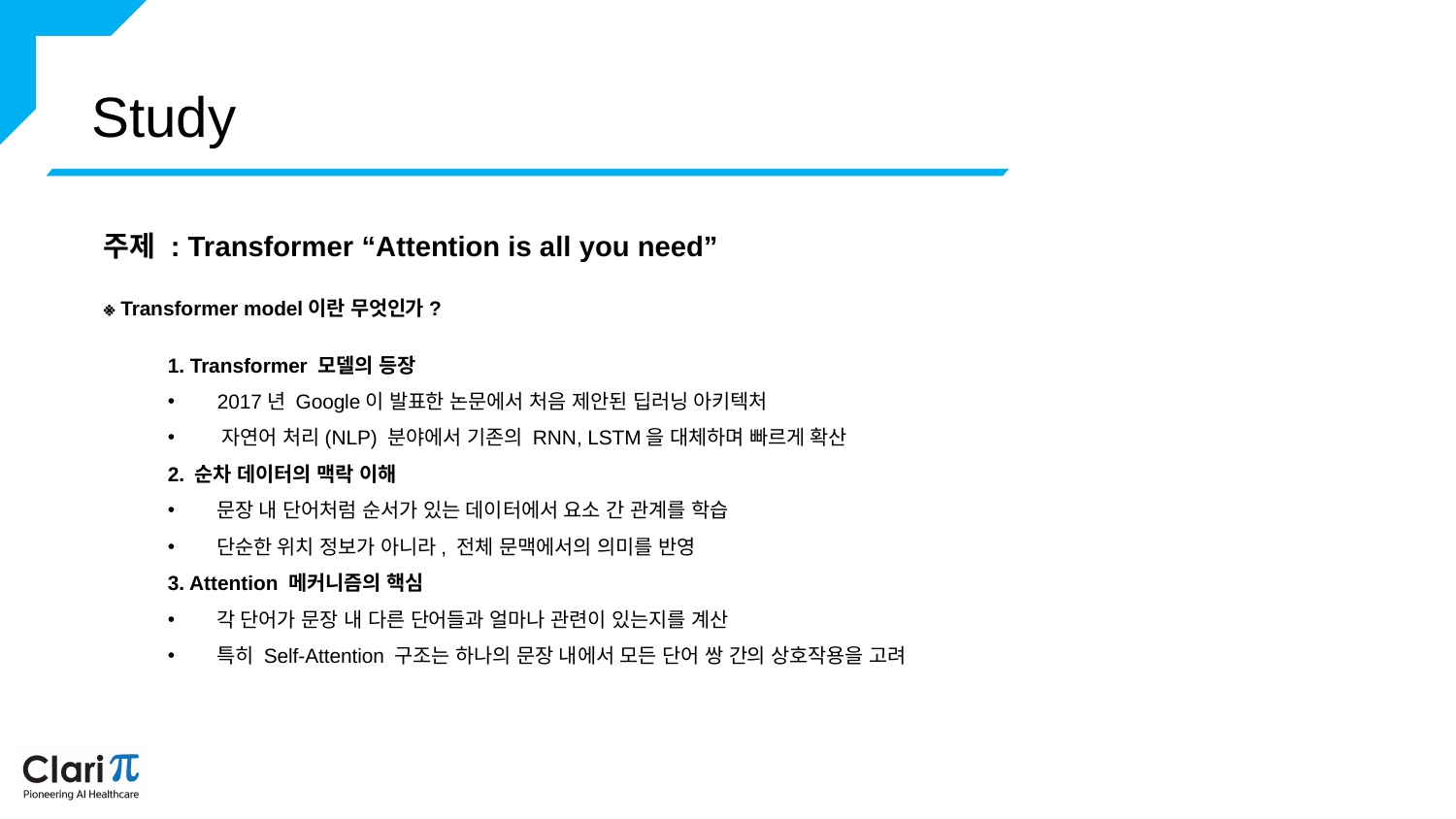

Study
주제 : Transformer “Attention is all you need”
※ Transformer model이란 무엇인가?
1. Transformer 모델의 등장
    2017년 Google이 발표한 논문에서 처음 제안된 딥러닝 아키텍처
    자연어 처리(NLP) 분야에서 기존의 RNN, LSTM을 대체하며 빠르게 확산
2. 순차 데이터의 맥락 이해
   문장 내 단어처럼 순서가 있는 데이터에서 요소 간 관계를 학습
   단순한 위치 정보가 아니라, 전체 문맥에서의 의미를 반영
3. Attention 메커니즘의 핵심
   각 단어가 문장 내 다른 단어들과 얼마나 관련이 있는지를 계산
   특히 Self-Attention 구조는 하나의 문장 내에서 모든 단어 쌍 간의 상호작용을 고려